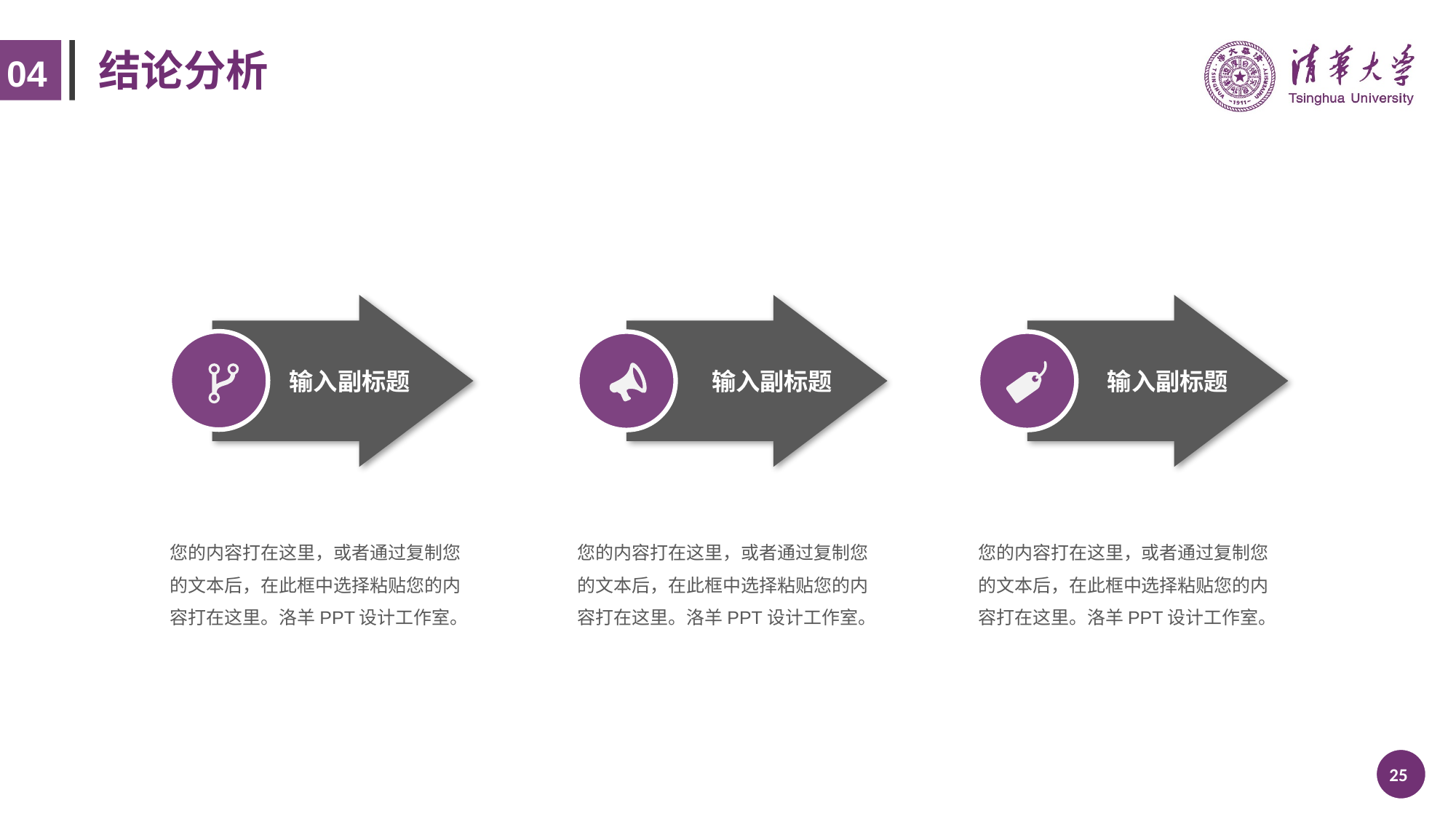

# 结论分析
04

输入副标题
输入副标题
输入副标题

您的内容打在这里，或者通过复制您的文本后，在此框中选择粘贴您的内容打在这里。洛羊PPT设计工作室。
您的内容打在这里，或者通过复制您的文本后，在此框中选择粘贴您的内容打在这里。洛羊PPT设计工作室。
您的内容打在这里，或者通过复制您的文本后，在此框中选择粘贴您的内容打在这里。洛羊PPT设计工作室。
25    /30